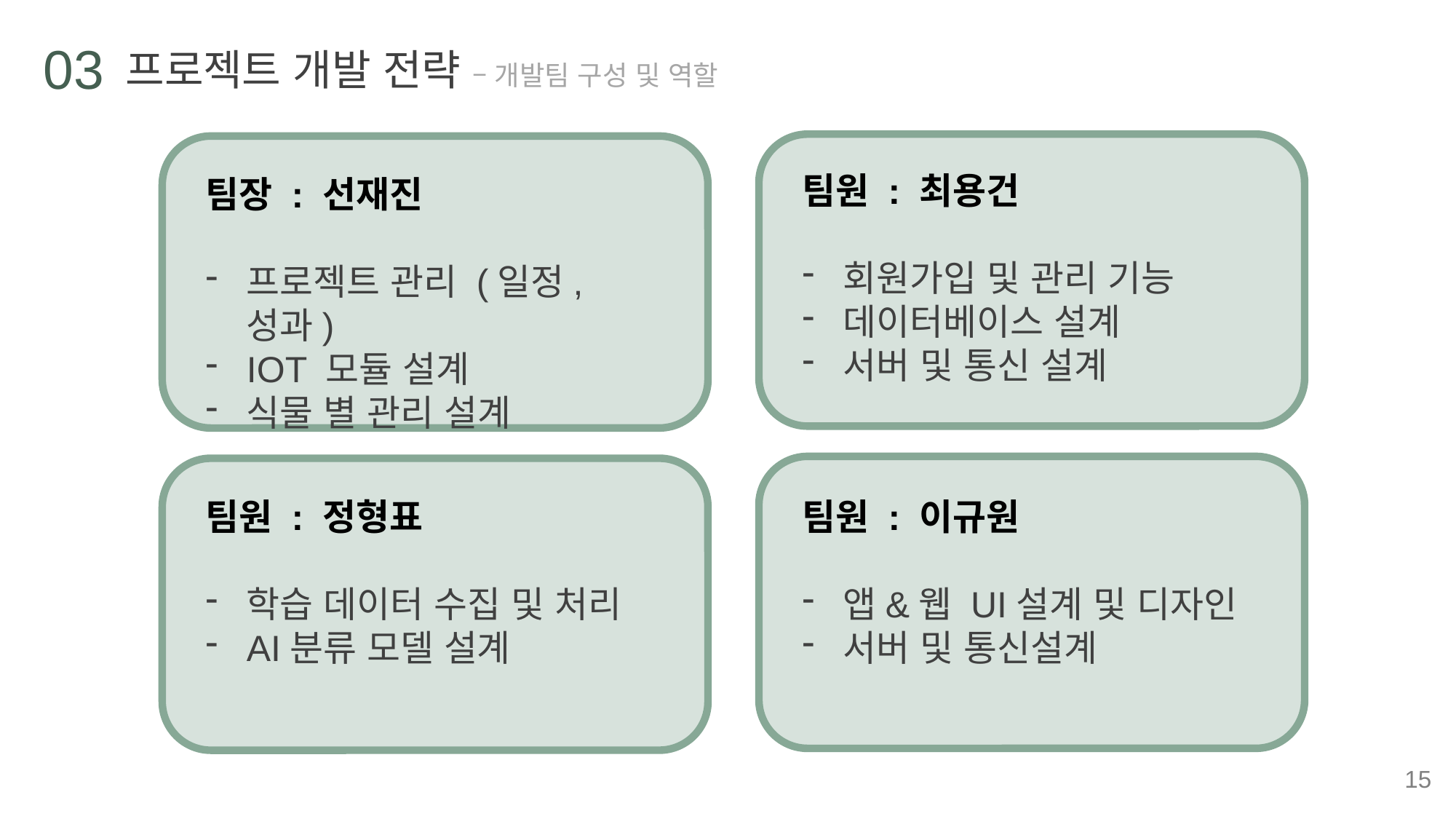

03
프로젝트 개발 전략 – 개발팀 구성 및 역할

팀원 : 최용건

회원가입 및 관리 기능
데이터베이스 설계
서버 및 통신 설계
팀장 : 선재진

프로젝트 관리 (일정, 성과)
IOT 모듈 설계
식물 별 관리 설계

팀원 : 정형표

학습 데이터 수집 및 처리
AI분류 모델 설계

팀원 : 이규원

앱&웹 UI설계 및 디자인
서버 및 통신설계
15